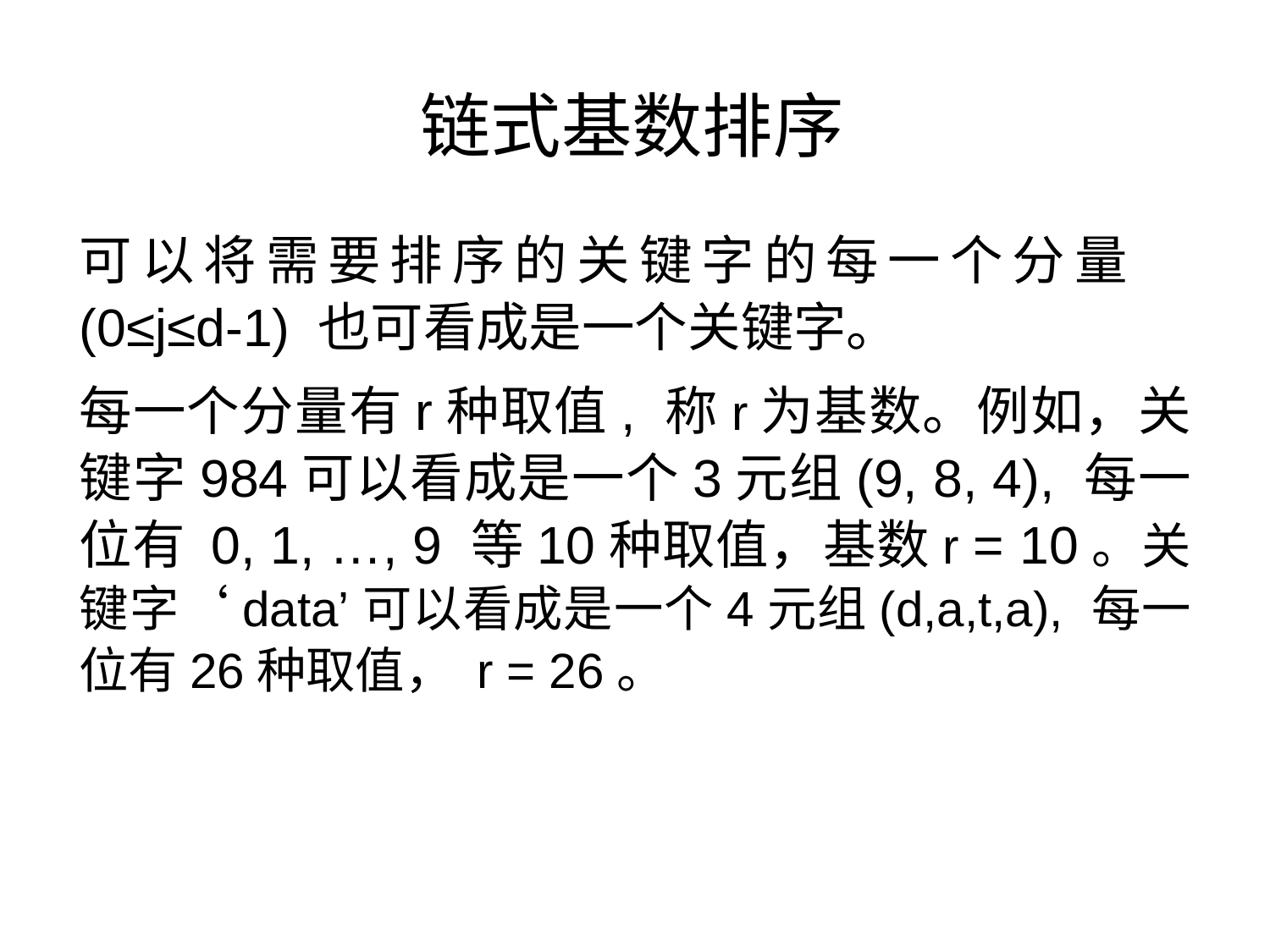

链式基数排序
可以将需要排序的关键字的每一个分量    (0≤j≤d-1) 也可看成是一个关键字。
每一个分量有r种取值, 称r为基数。例如，关键字984可以看成是一个3元组(9, 8, 4), 每一位有 0, 1, …, 9 等10种取值，基数r = 10。关键字‘data’可以看成是一个4元组(d,a,t,a), 每一位有26种取值， r = 26。